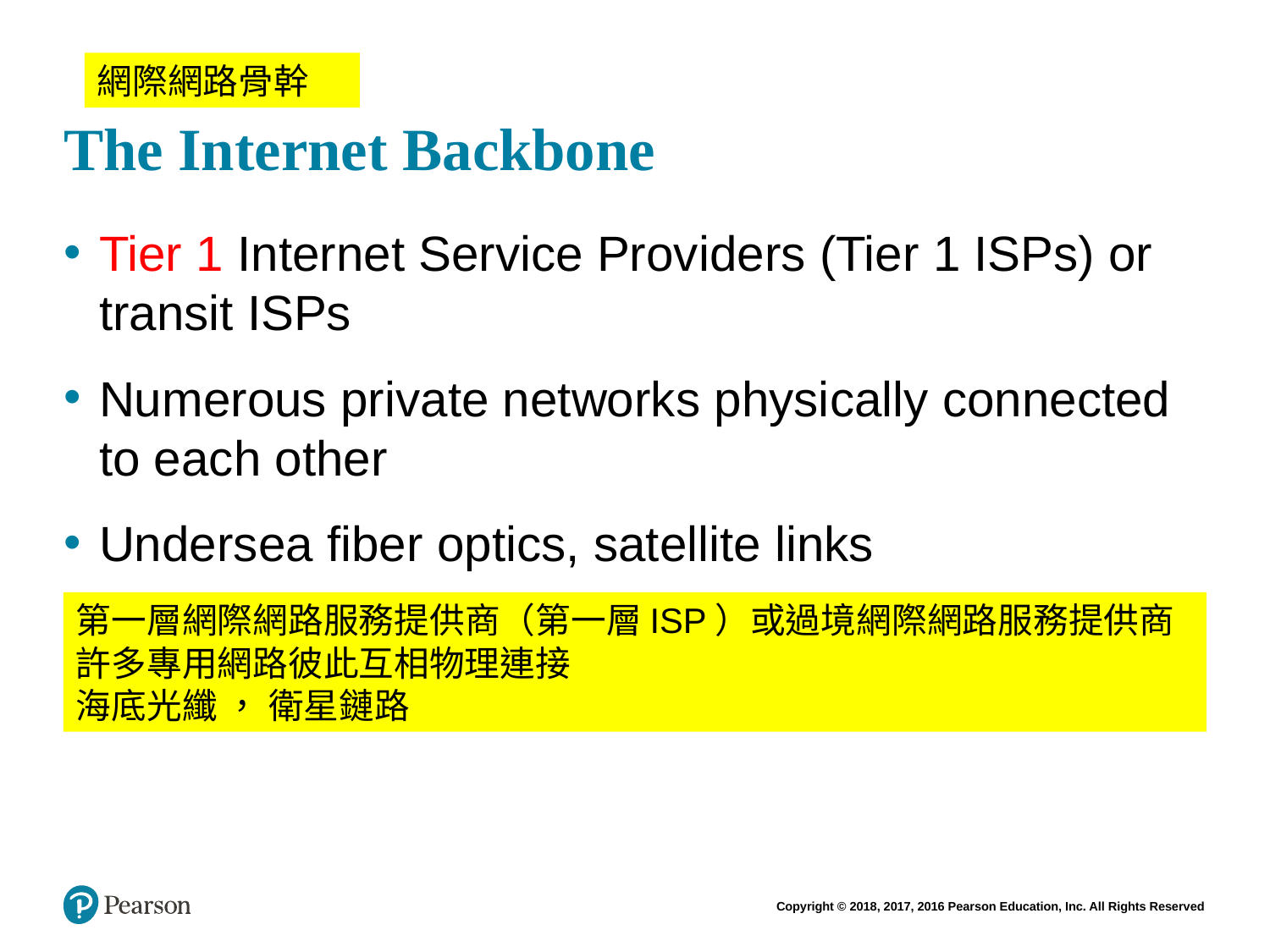

# The Internet Backbone
網際網路骨幹
Tier 1 Internet Service Providers (Tier 1 ISPs) or transit ISPs
Numerous private networks physically connected to each other
Undersea fiber optics, satellite links
第一層網際網路服務提供商（第一層ISP）或過境網際網路服務提供商
許多專用網路彼此互相物理連接
海底光纖 ， 衛星鏈路